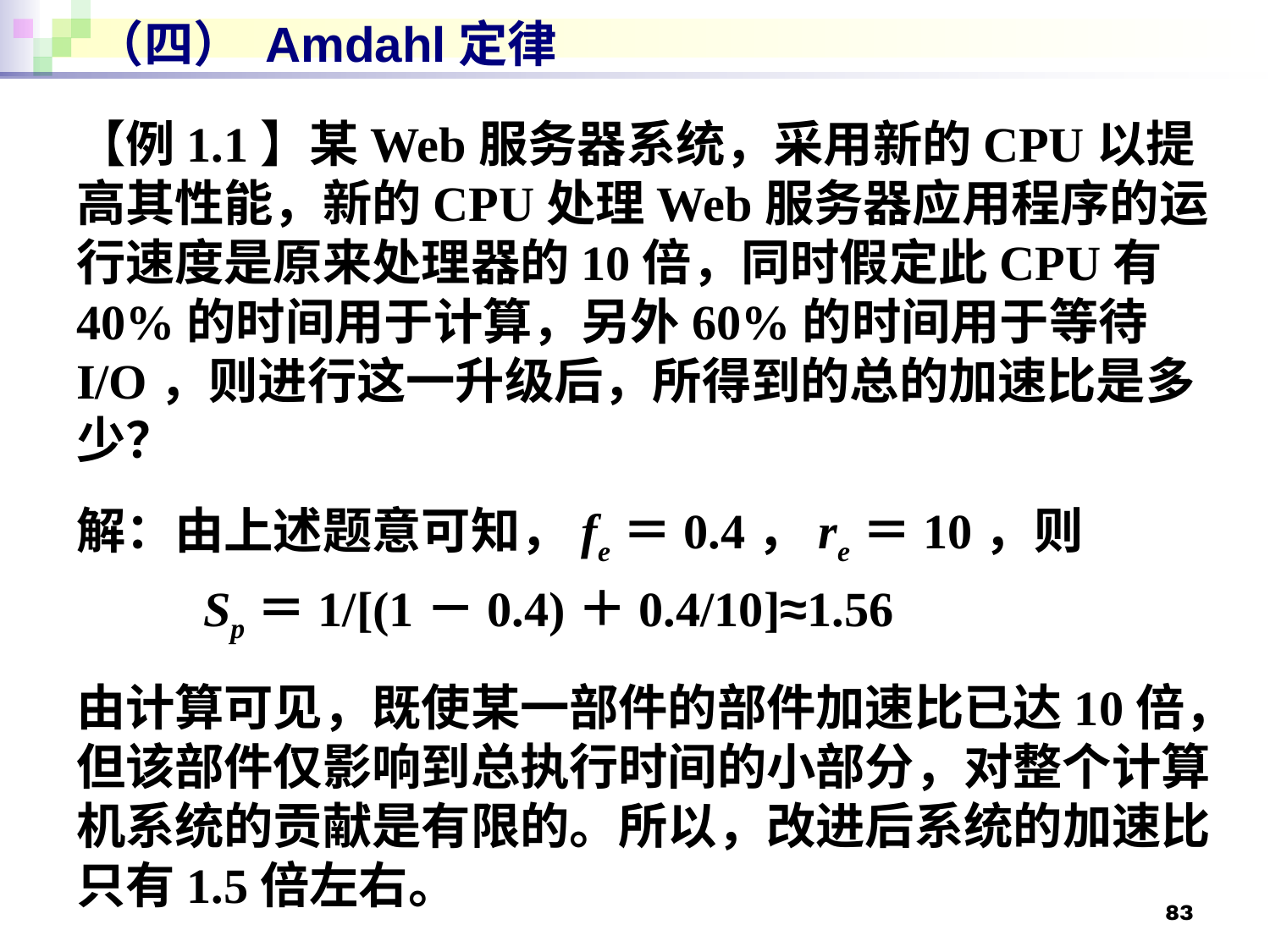

# （四） Amdahl定律
【例1.1】某Web服务器系统，采用新的CPU以提高其性能，新的CPU处理Web服务器应用程序的运行速度是原来处理器的10倍，同时假定此CPU有40%的时间用于计算，另外60%的时间用于等待I/O，则进行这一升级后，所得到的总的加速比是多少？
解：由上述题意可知，fe＝0.4，re＝10，则
	Sp＝1/[(1－0.4)＋0.4/10]≈1.56
由计算可见，既使某一部件的部件加速比已达10倍，但该部件仅影响到总执行时间的小部分，对整个计算机系统的贡献是有限的。所以，改进后系统的加速比只有1.5倍左右。
83